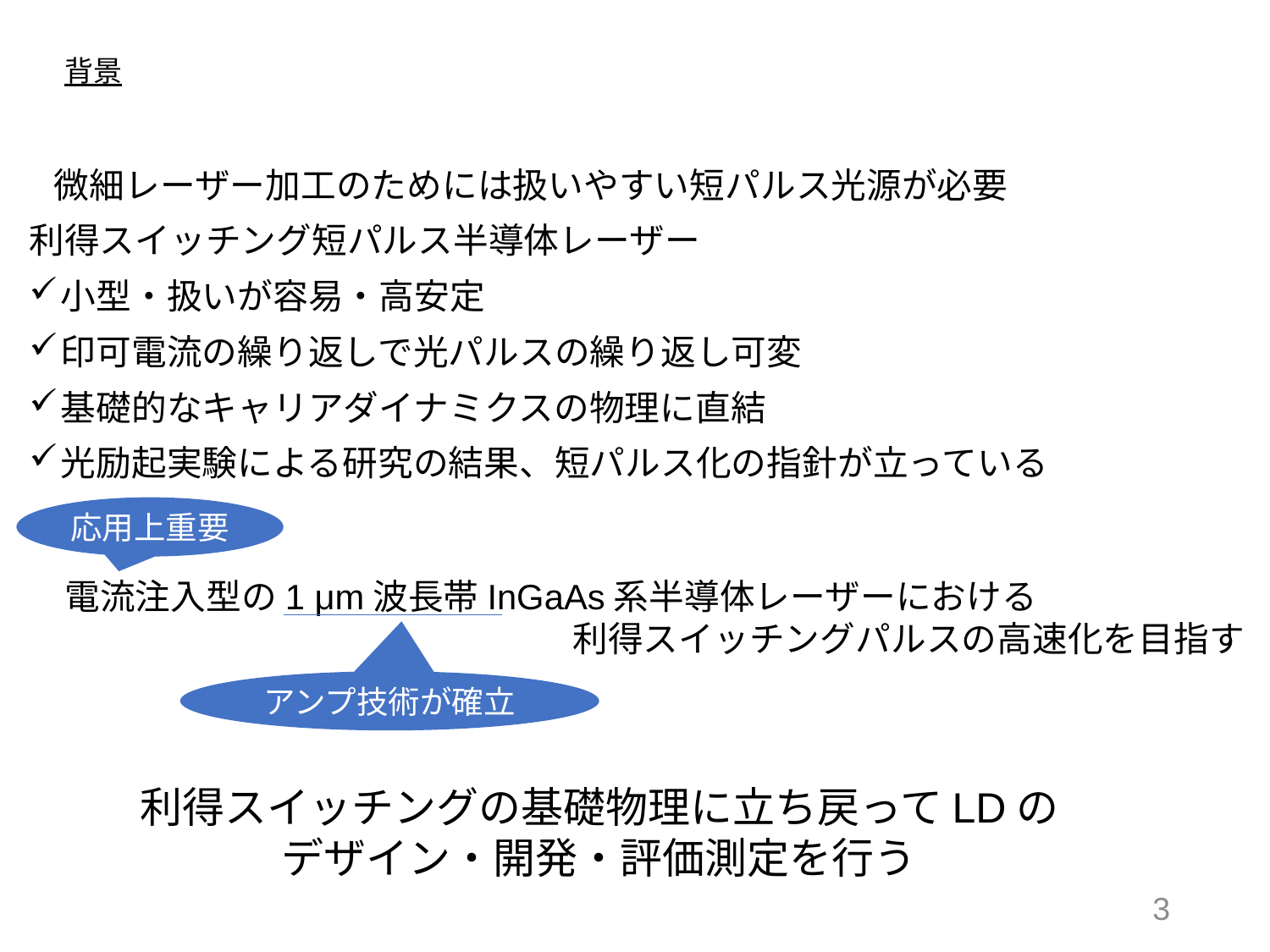

# 背景
微細レーザー加工のためには扱いやすい短パルス光源が必要
利得スイッチング短パルス半導体レーザー
小型・扱いが容易・高安定
印可電流の繰り返しで光パルスの繰り返し可変
基礎的なキャリアダイナミクスの物理に直結
光励起実験による研究の結果、短パルス化の指針が立っている

応用上重要
電流注入型の1 μm波長帯InGaAs系半導体レーザーにおける
				利得スイッチングパルスの高速化を目指す
アンプ技術が確立
利得スイッチングの基礎物理に立ち戻ってLDの
デザイン・開発・評価測定を行う
3